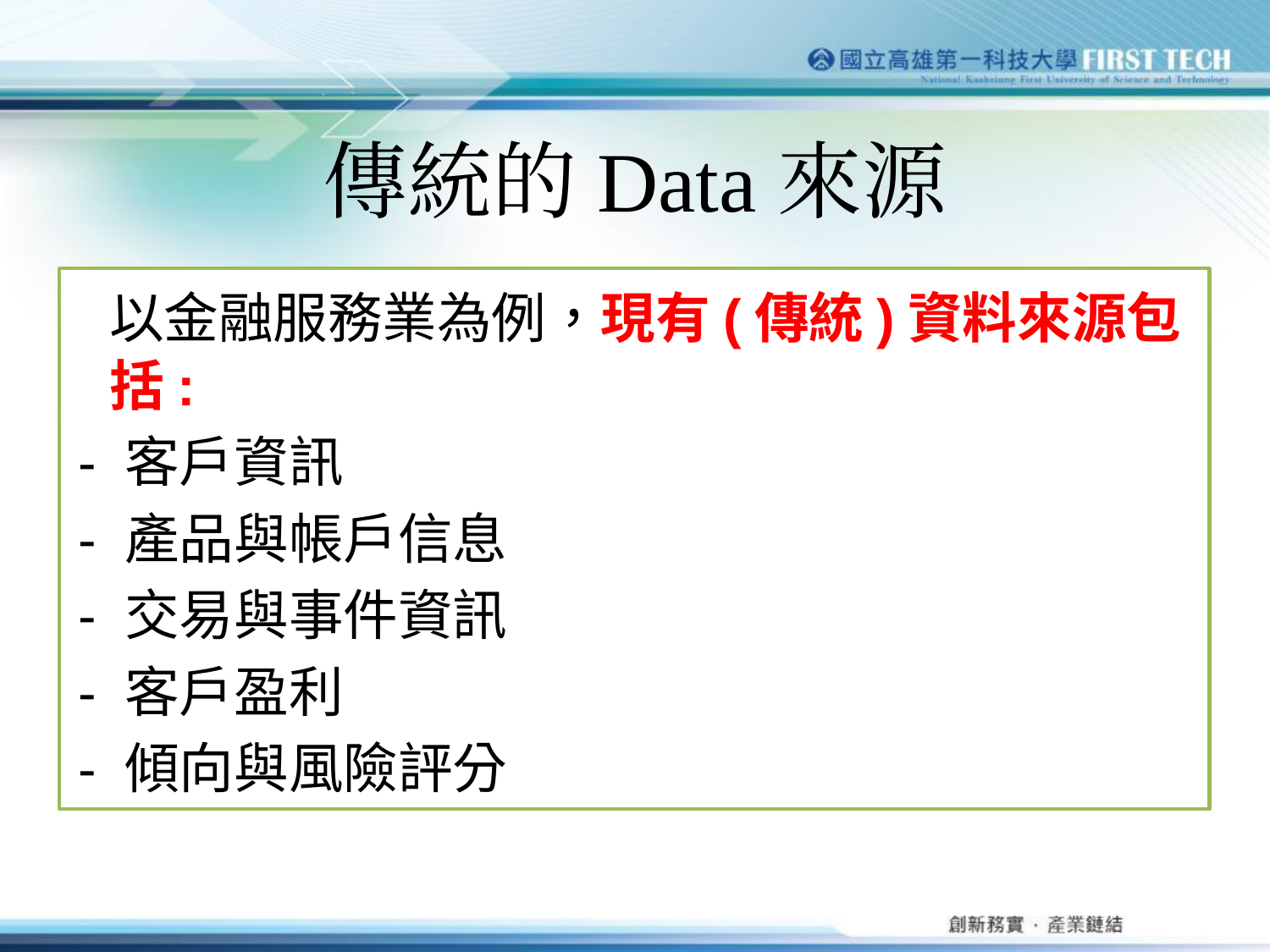

# 傳統的Data來源
 以金融服務業為例，現有(傳統)資料來源包括:
- 客戶資訊
- 產品與帳戶信息
- 交易與事件資訊
- 客戶盈利
- 傾向與風險評分